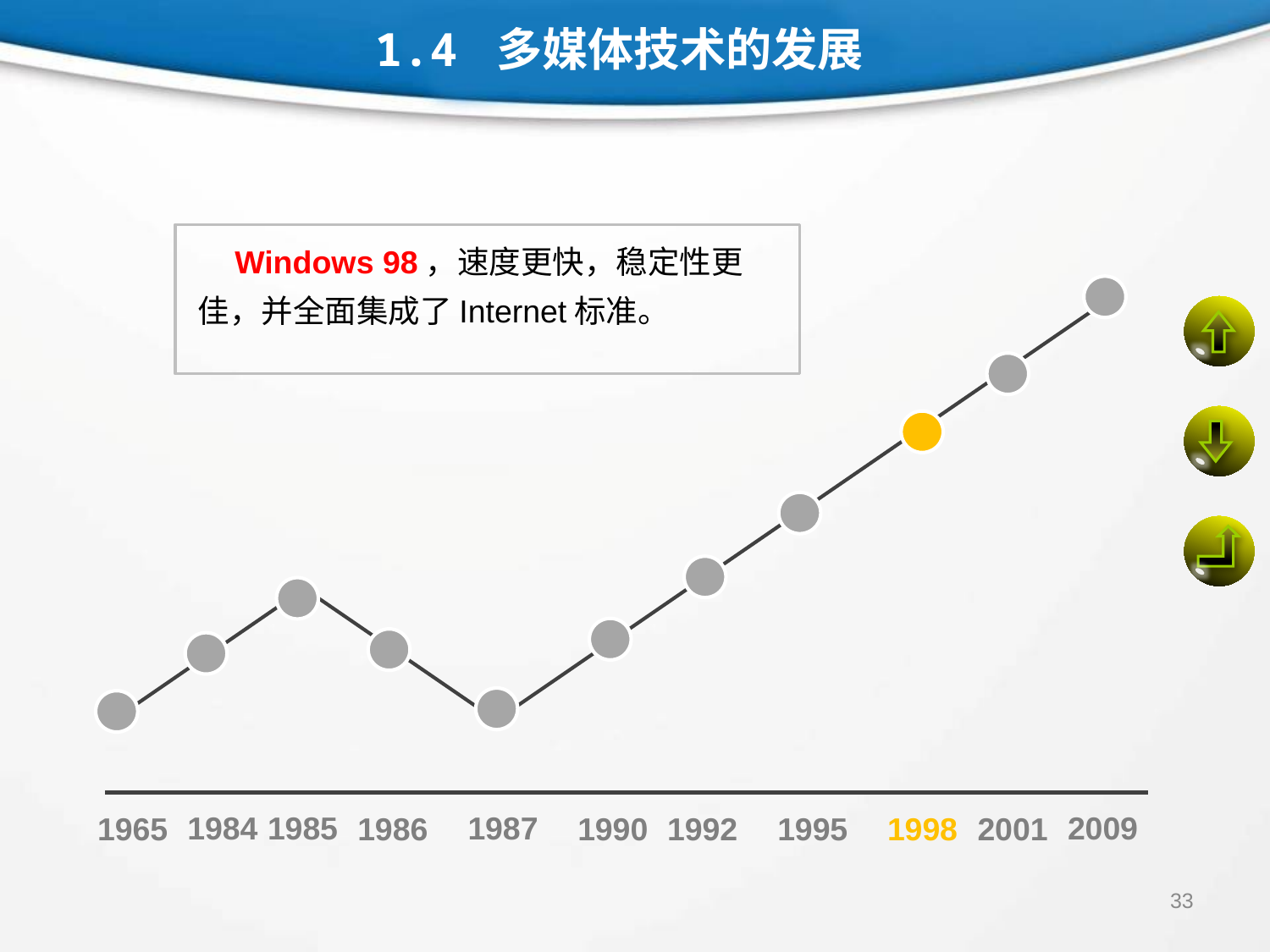

1.4 多媒体技术的发展
Windows 98，速度更快，稳定性更佳，并全面集成了Internet标准。

1987
2009
1984
1985
1965
1986
1990
1992
1995
1998
2001
33